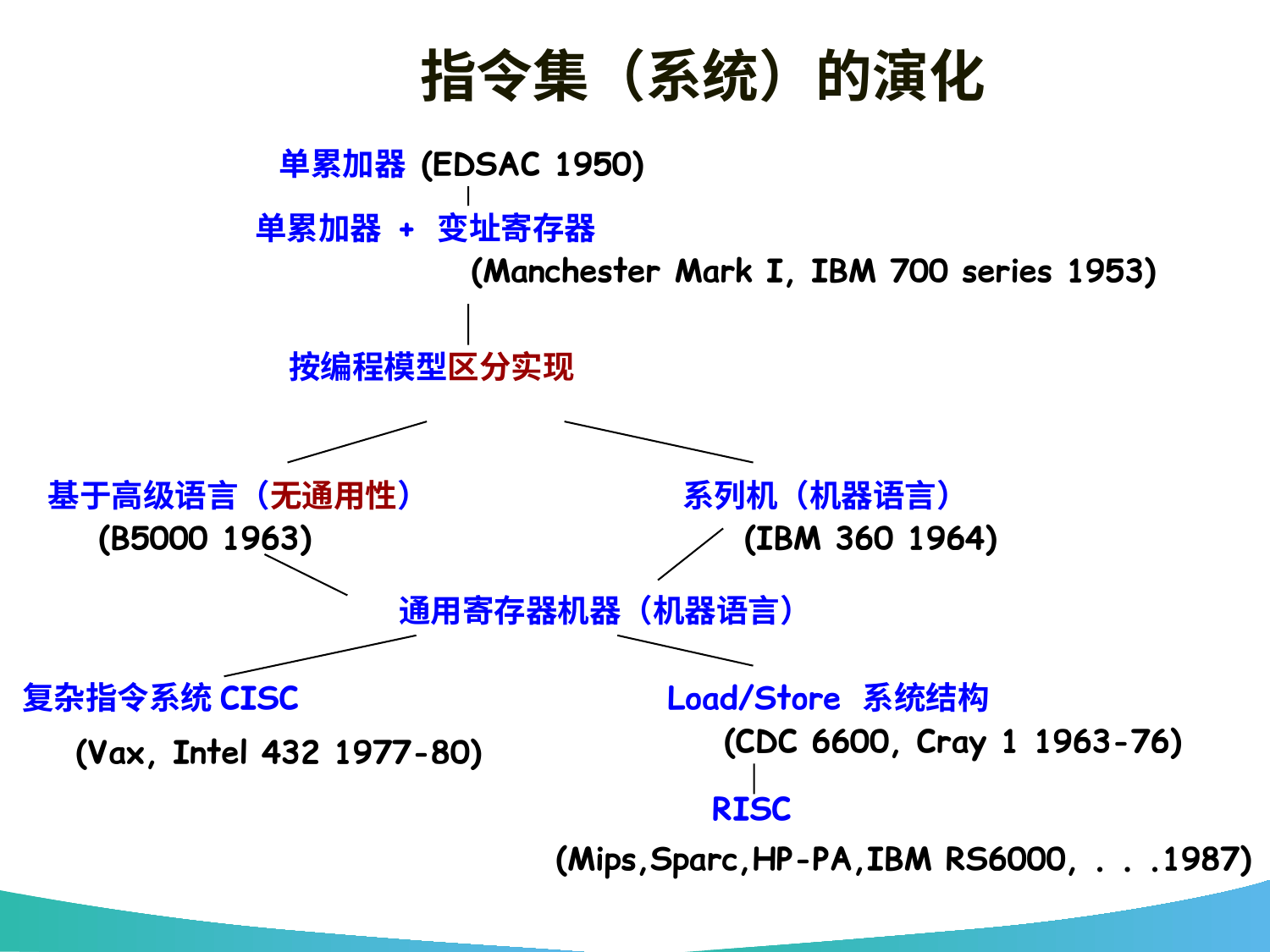

# 指令集（系统）的演化
单累加器 (EDSAC 1950)
单累加器 + 变址寄存器
(Manchester Mark I, IBM 700 series 1953)
按编程模型区分实现
基于高级语言（无通用性）
系列机（机器语言）
(B5000 1963)
(IBM 360 1964)
通用寄存器机器（机器语言）
复杂指令系统CISC
Load/Store 系统结构
(CDC 6600, Cray 1 1963-76)
(Vax, Intel 432 1977-80)
(Mips,Sparc,HP-PA,IBM RS6000, . . .1987)

RISC